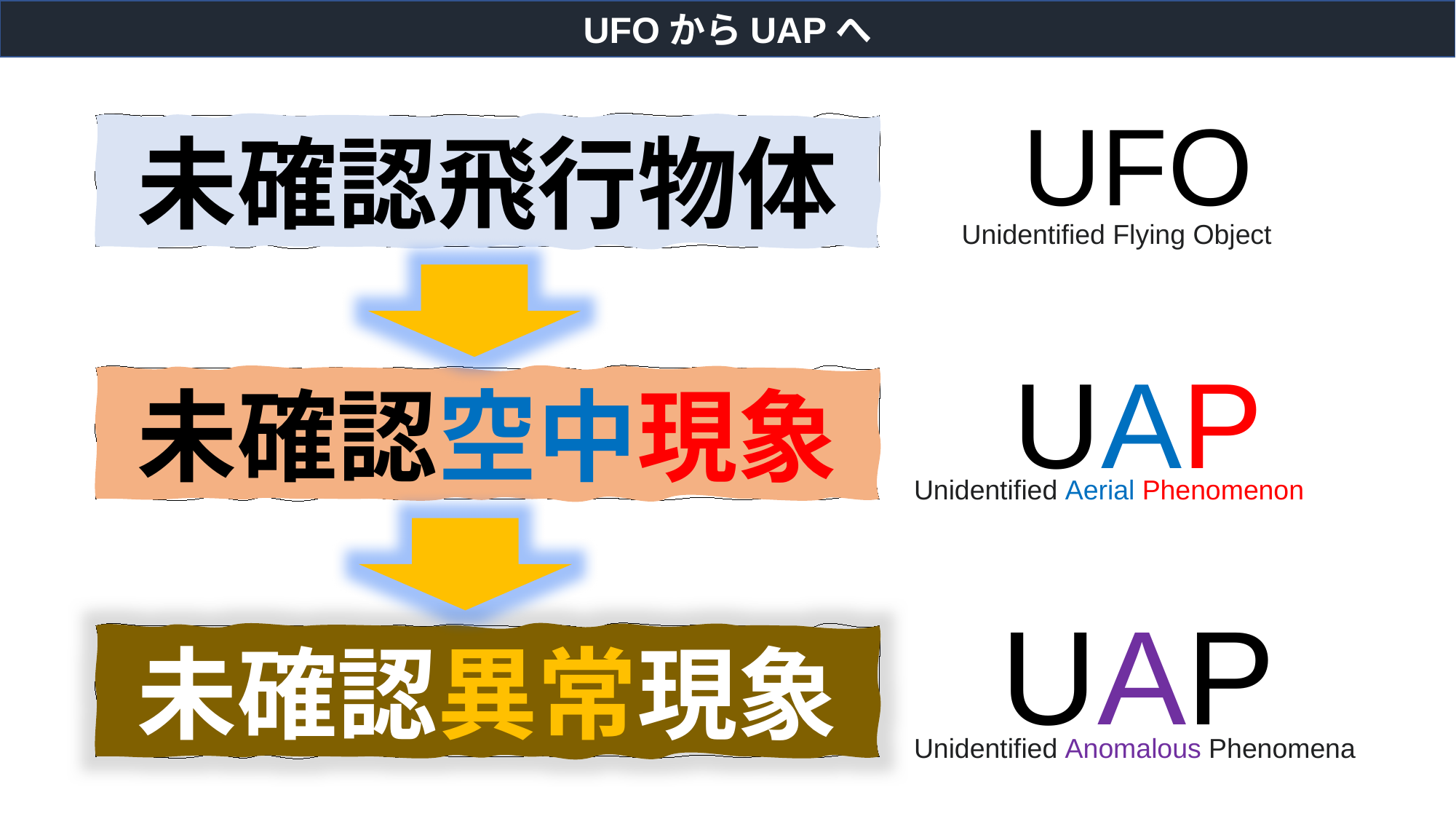

UFOからUAPへ
UFO
未確認飛行物体
Unidentified Flying Object

UAP
未確認空中現象
Unidentified Aerial Phenomenon

UAP
未確認異常現象
Unidentified Anomalous Phenomena